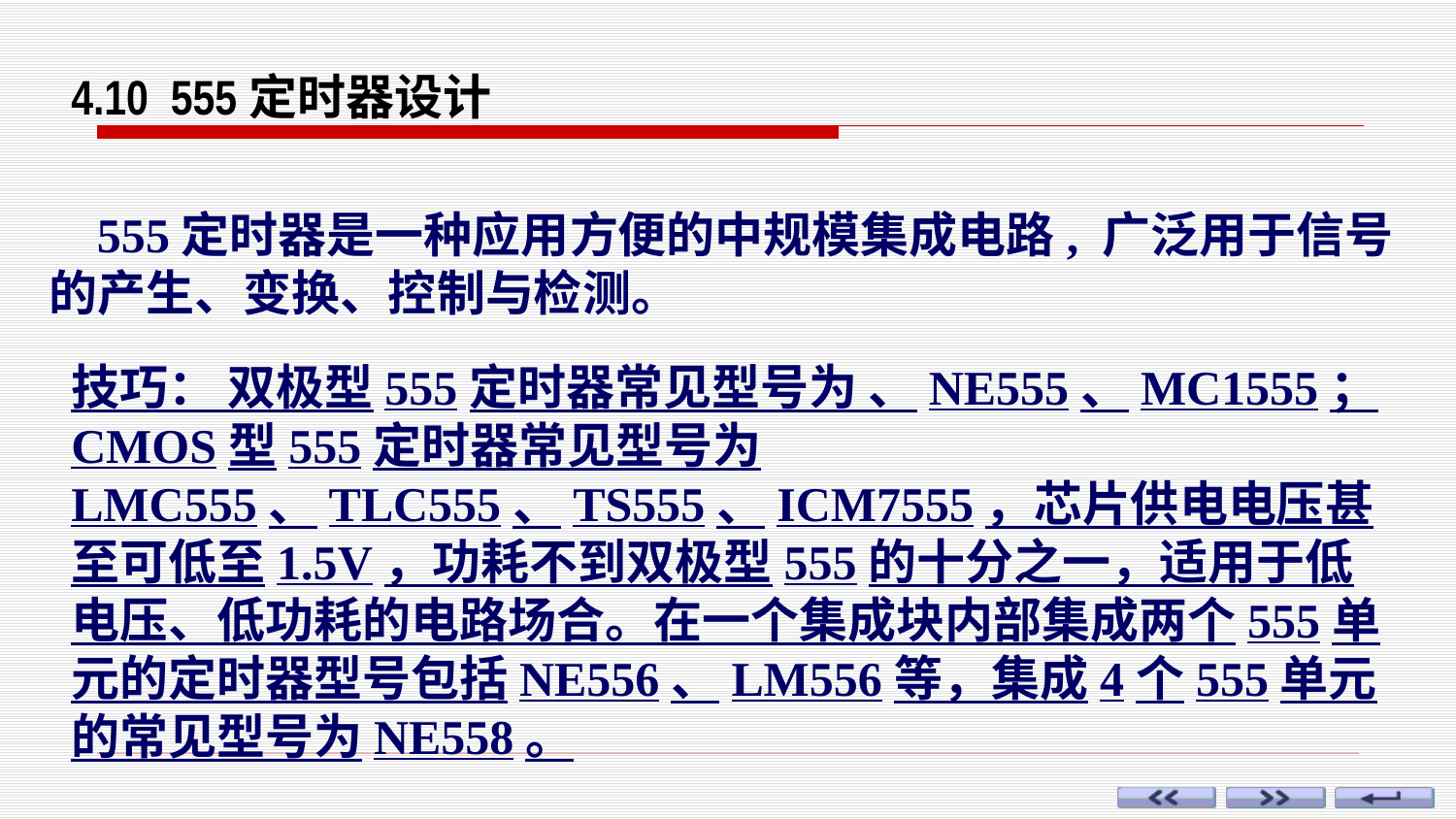

4.10  555定时器设计
    555定时器是一种应用方便的中规模集成电路, 广泛用于信号的产生、变换、控制与检测。
技巧： 双极型555定时器常见型号为 、NE555、MC1555；CMOS型555定时器常见型号为LMC555、TLC555、TS555、ICM7555，芯片供电电压甚至可低至1.5V，功耗不到双极型555的十分之一，适用于低电压、低功耗的电路场合。在一个集成块内部集成两个555单元的定时器型号包括NE556、LM556等，集成4个555单元的常见型号为NE558。